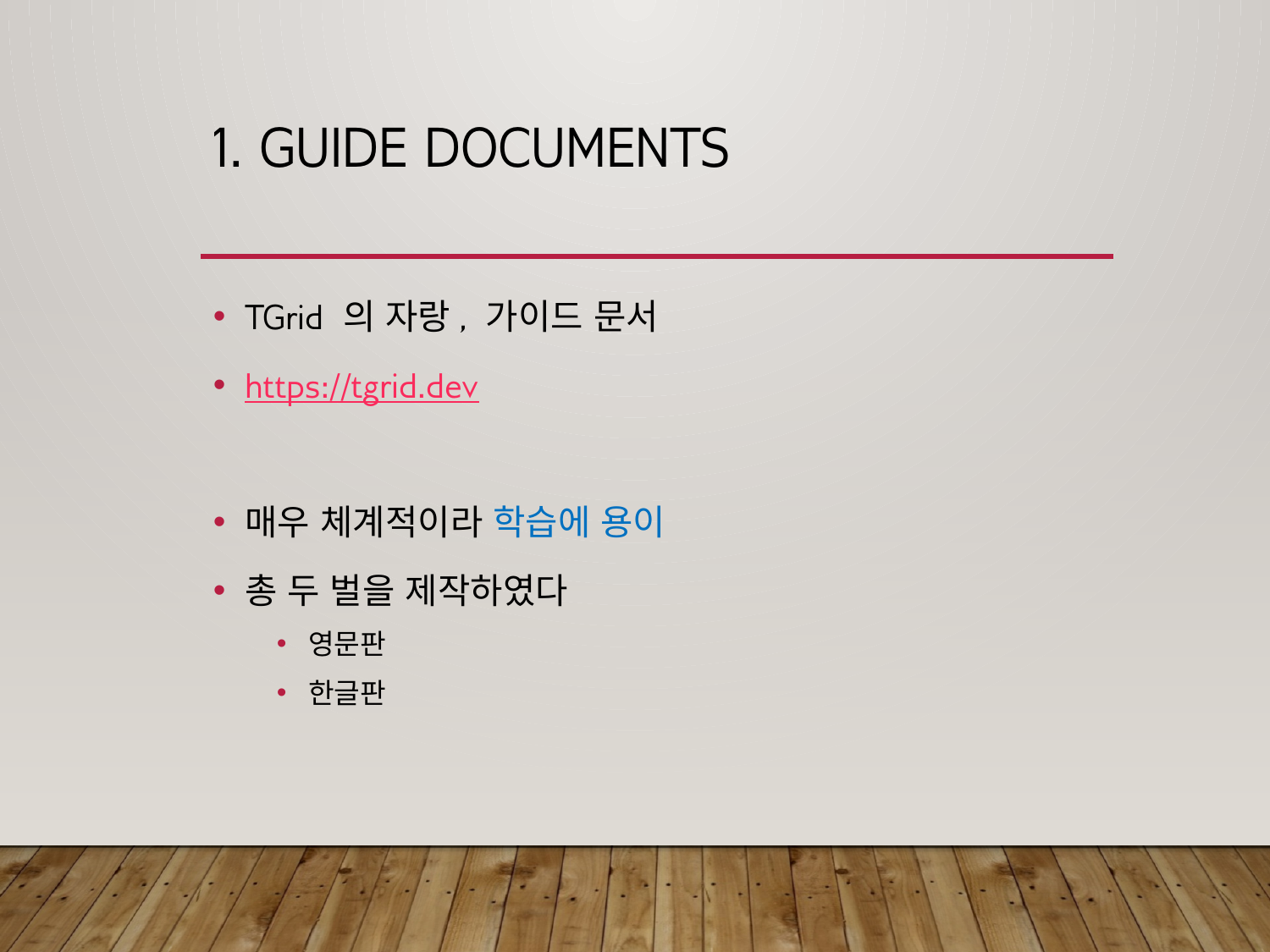

# 1. Guide Documents
TGrid 의 자랑, 가이드 문서
https://tgrid.dev

매우 체계적이라 학습에 용이
총 두 벌을 제작하였다
영문판
한글판